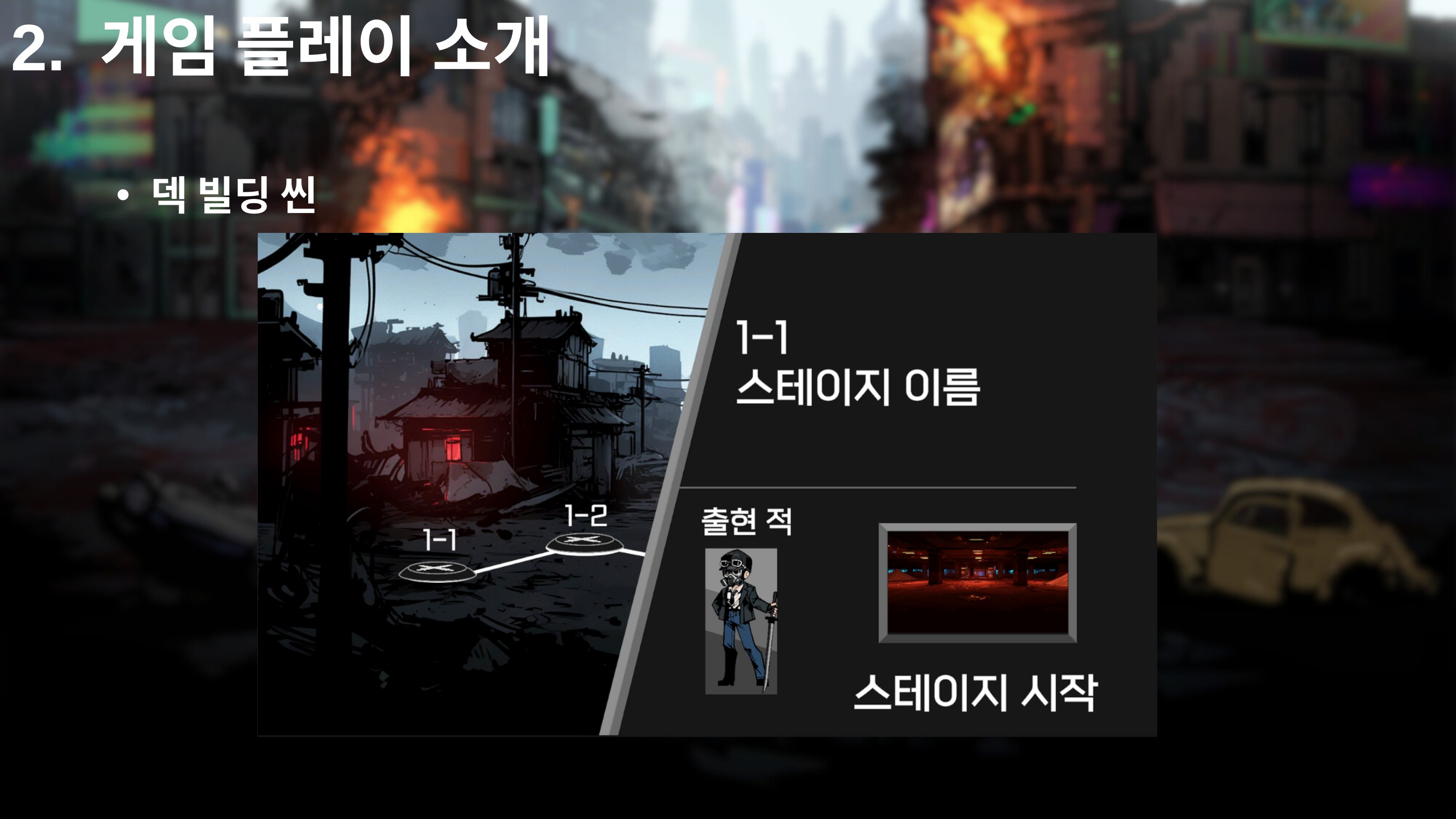

2. 게임 플레이 소개
덱 빌딩 씬